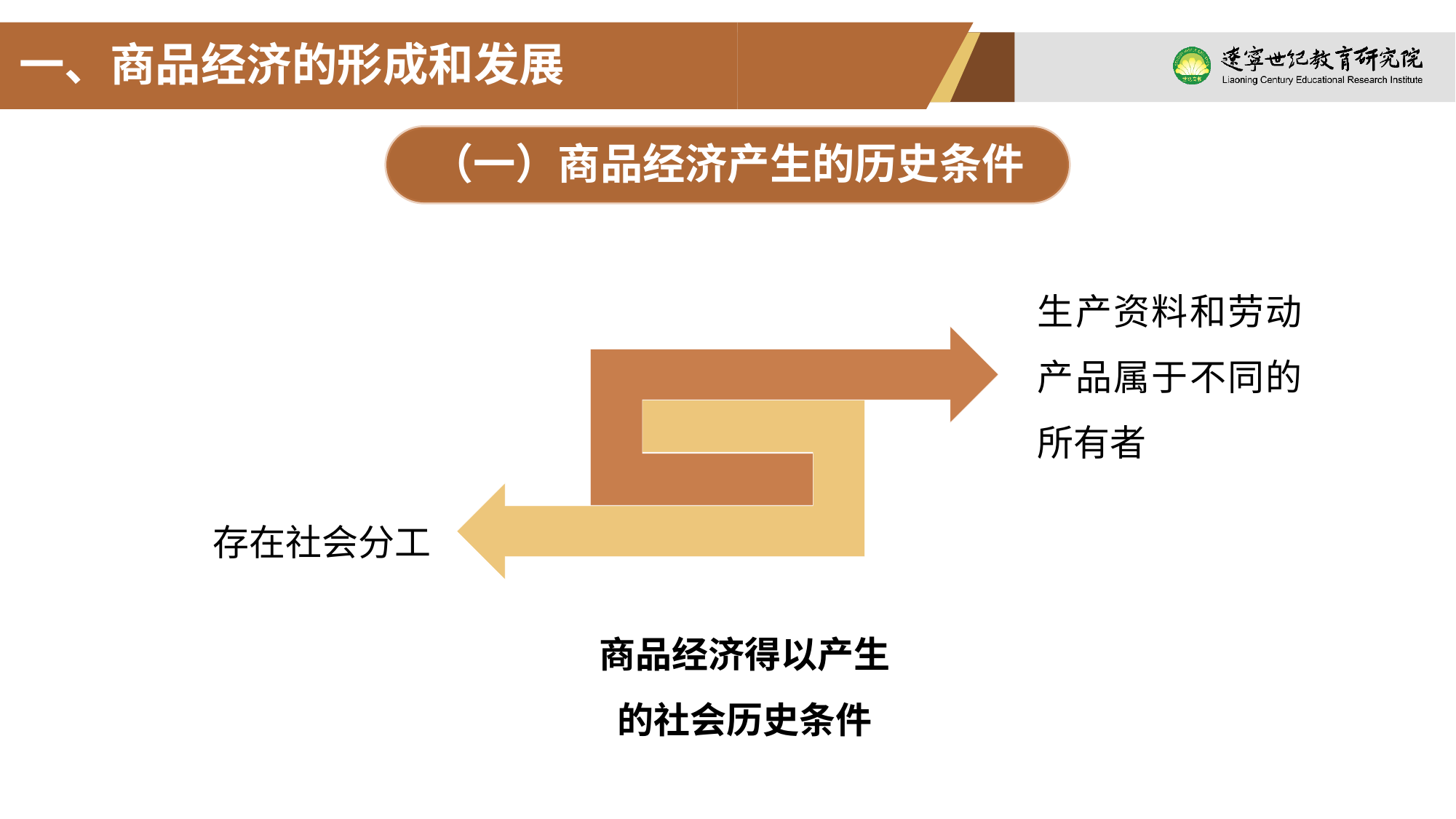

一、商品经济的形成和发展
（一）商品经济产生的历史条件
生产资料和劳动产品属于不同的所有者

存在社会分工
商品经济得以产生的社会历史条件